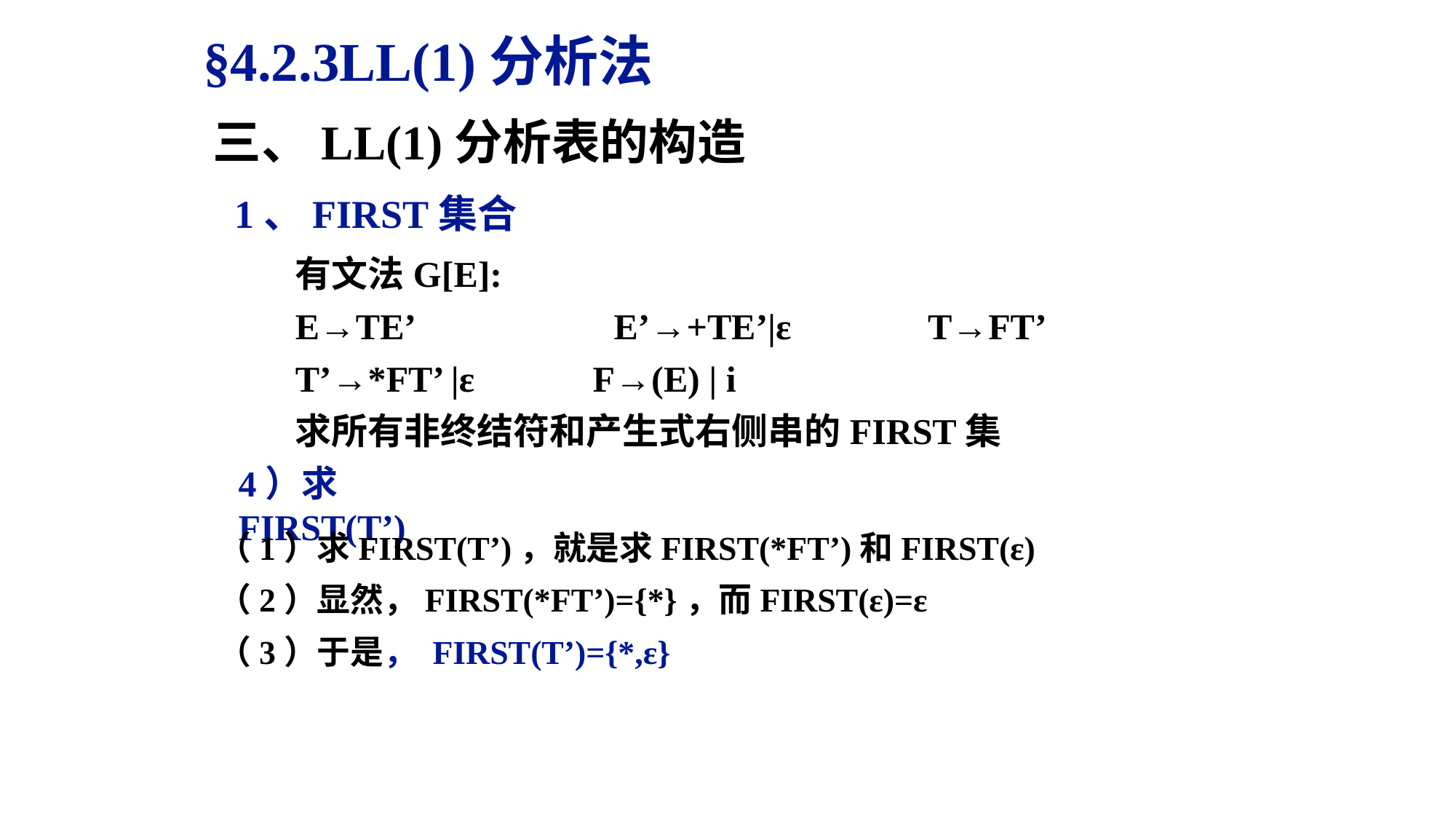

§4.2.3LL(1)分析法
三、LL(1)分析表的构造
1、FIRST集合
有文法G[E]:
E→TE’                      E’→+TE’|ε               T→FT’
T’→*FT’ |ε             F→(E) | i
求所有非终结符和产生式右侧串的FIRST集
4）求FIRST(T’)
（1）求FIRST(T’)，就是求FIRST(*FT’)和FIRST(ε)
（2）显然，FIRST(*FT’)={*}，而FIRST(ε)=ε
（3）于是， FIRST(T’)={*,ε}